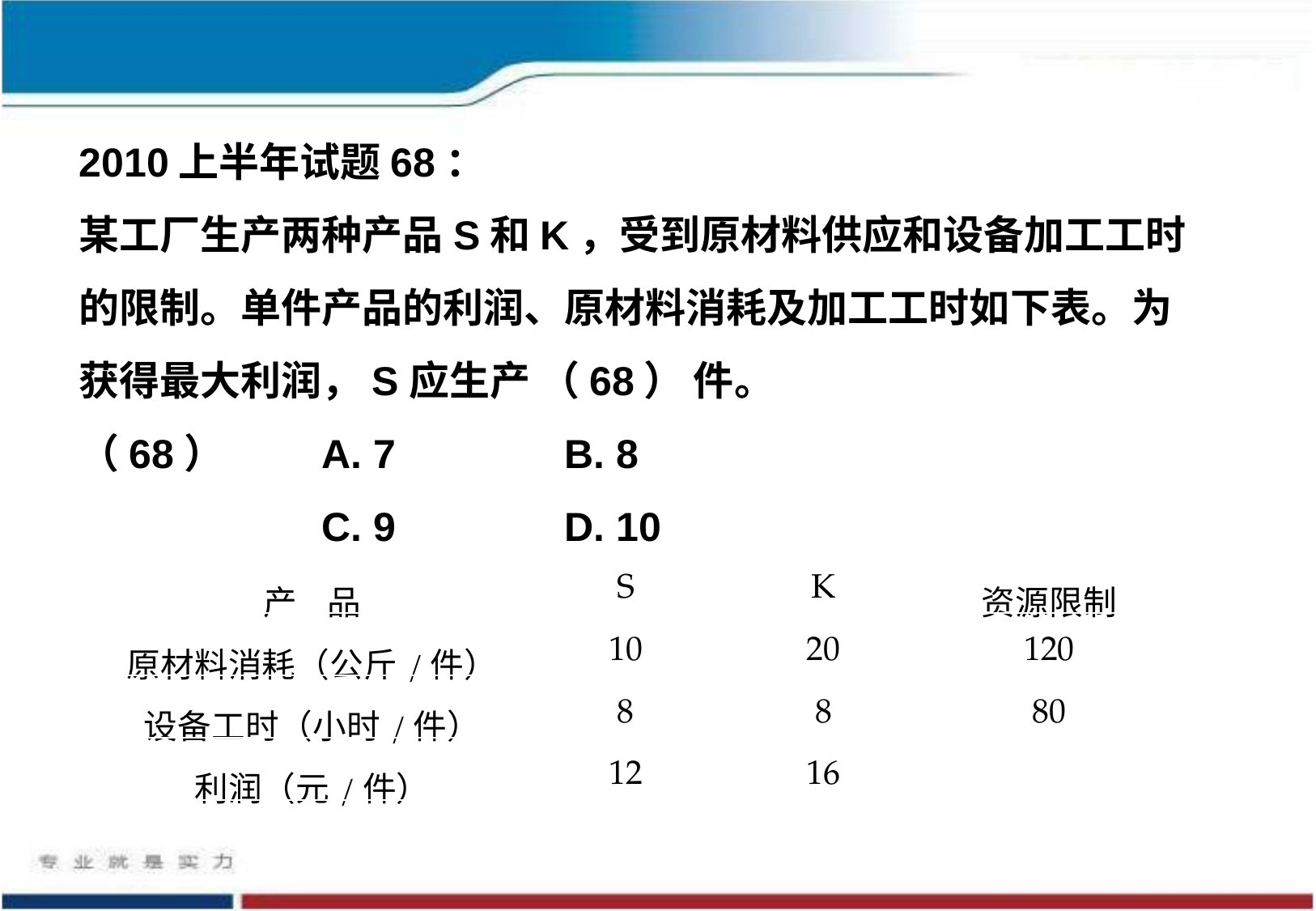

2010上半年试题68：
某工厂生产两种产品S和K，受到原材料供应和设备加工工时的限制。单件产品的利润、原材料消耗及加工工时如下表。为获得最大利润，S应生产 （68） 件。
（68）	A. 7        	B. 8
		C. 9       	D. 10

| 产 品 | S | K | 资源限制 |
| --- | --- | --- | --- |
| 原材料消耗（公斤/件） | 10 | 20 | 120 |
| 设备工时（小时/件） | 8 | 8 | 80 |
| 利润（元/件） | 12 | 16 |  |